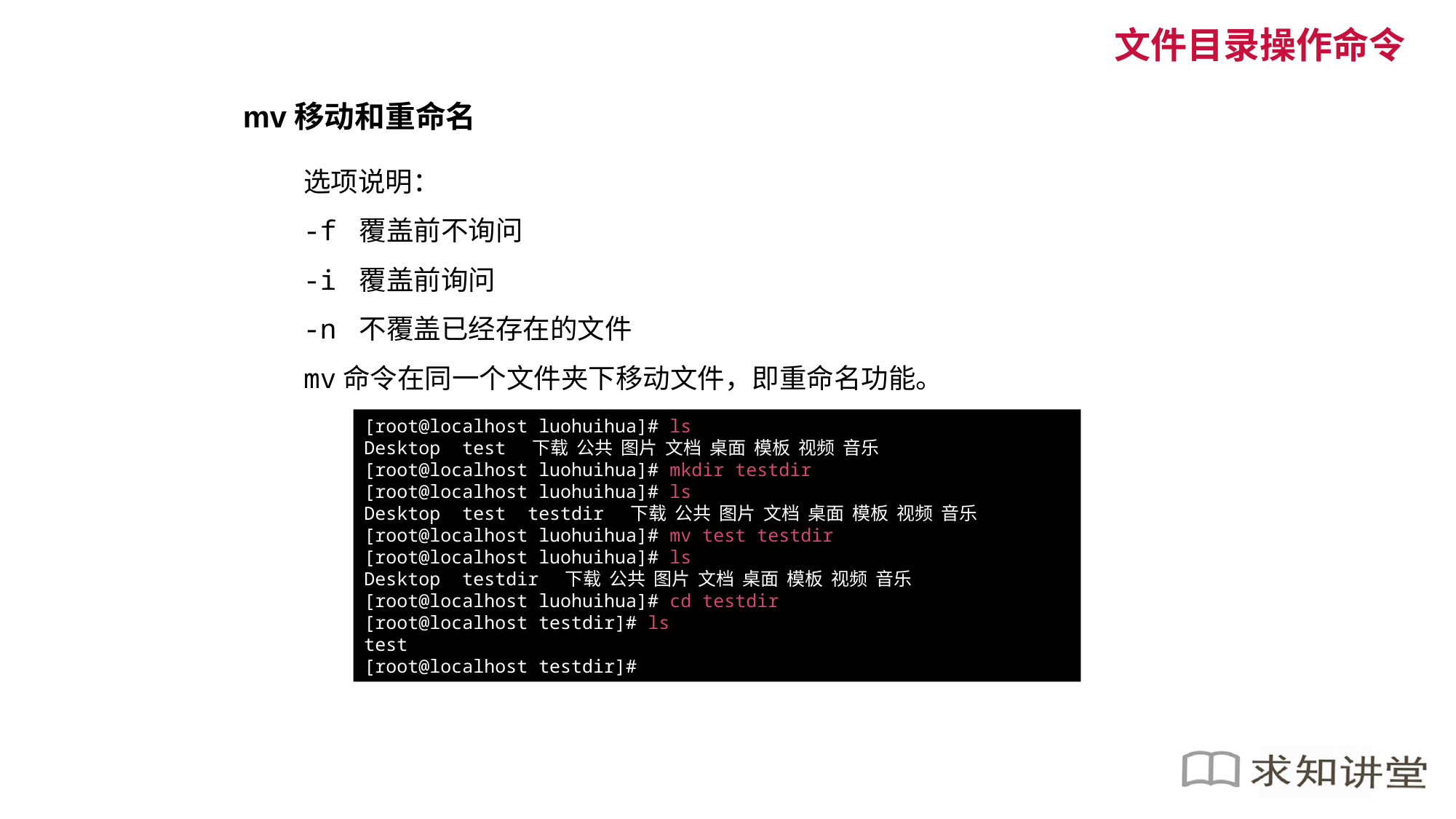

文件目录操作命令
mv移动和重命名
选项说明：
-f 覆盖前不询问
-i 覆盖前询问
-n 不覆盖已经存在的文件
mv命令在同一个文件夹下移动文件，即重命名功能。
[root@localhost luohuihua]# ls
Desktop  test  下载  公共  图片  文档  桌面  模板  视频  音乐
[root@localhost luohuihua]# mkdir testdir
[root@localhost luohuihua]# ls
Desktop  test  testdir  下载  公共  图片  文档  桌面  模板  视频  音乐
[root@localhost luohuihua]# mv test testdir
[root@localhost luohuihua]# ls
Desktop  testdir  下载  公共  图片  文档  桌面  模板  视频  音乐
[root@localhost luohuihua]# cd testdir
[root@localhost testdir]# ls
test
[root@localhost testdir]#